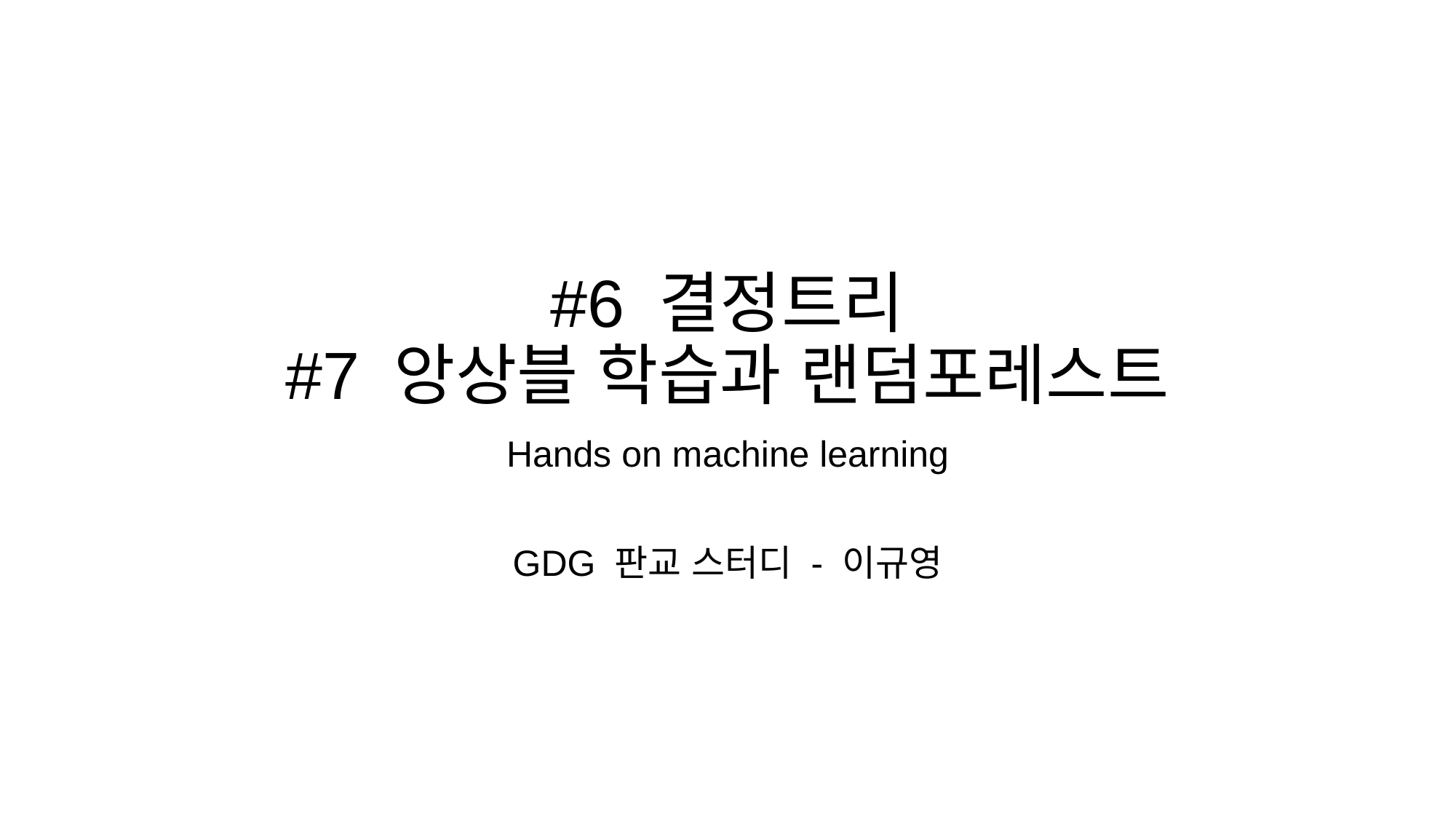

# #6 결정트리 #7 앙상블 학습과 랜덤포레스트
Hands on machine learning

GDG 판교 스터디 - 이규영